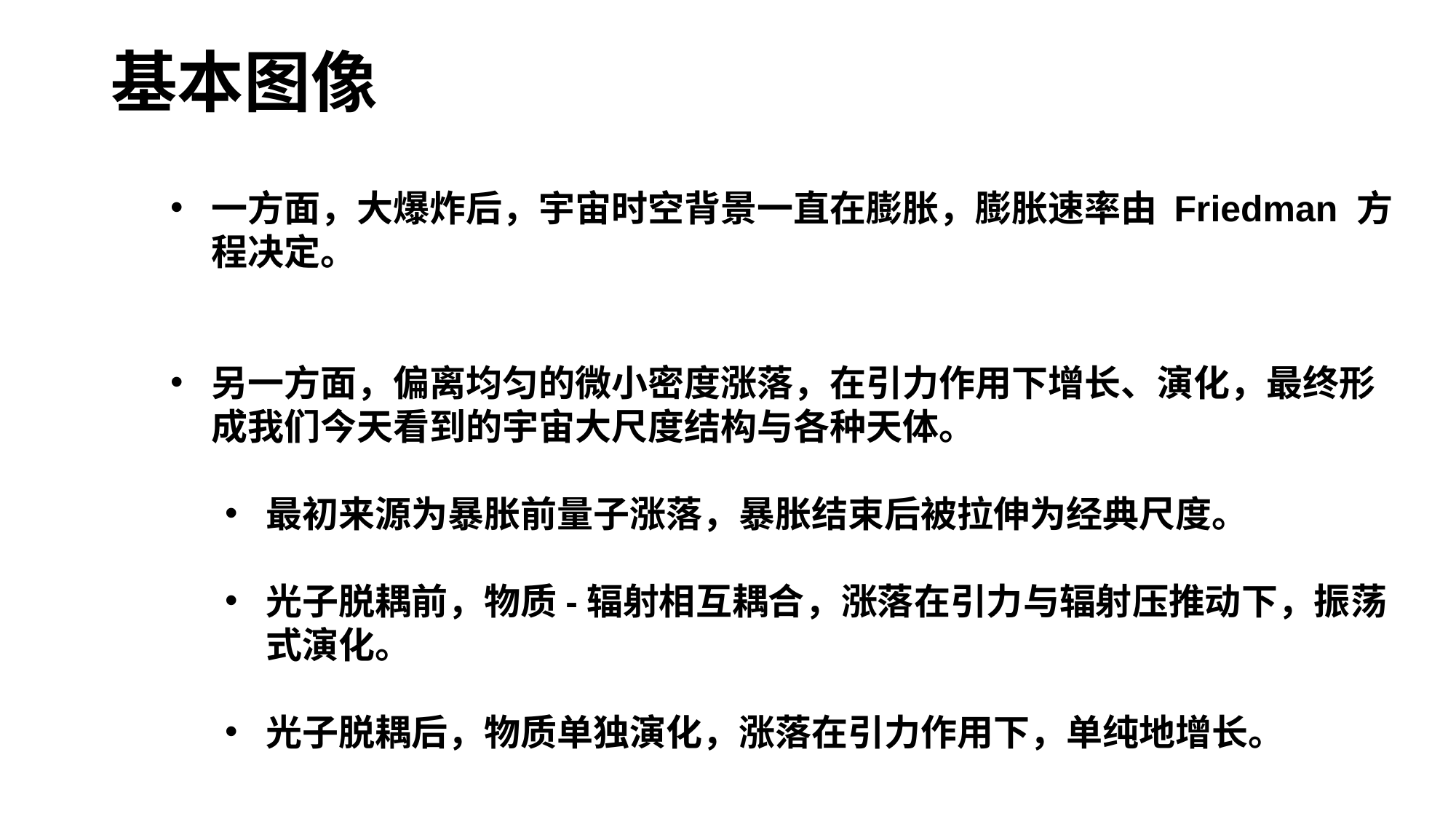

基本图像
一方面，大爆炸后，宇宙时空背景一直在膨胀，膨胀速率由 Friedman 方程决定。

另一方面，偏离均匀的微小密度涨落，在引力作用下增长、演化，最终形成我们今天看到的宇宙大尺度结构与各种天体。

最初来源为暴胀前量子涨落，暴胀结束后被拉伸为经典尺度。

光子脱耦前，物质-辐射相互耦合，涨落在引力与辐射压推动下，振荡式演化。

光子脱耦后，物质单独演化，涨落在引力作用下，单纯地增长。